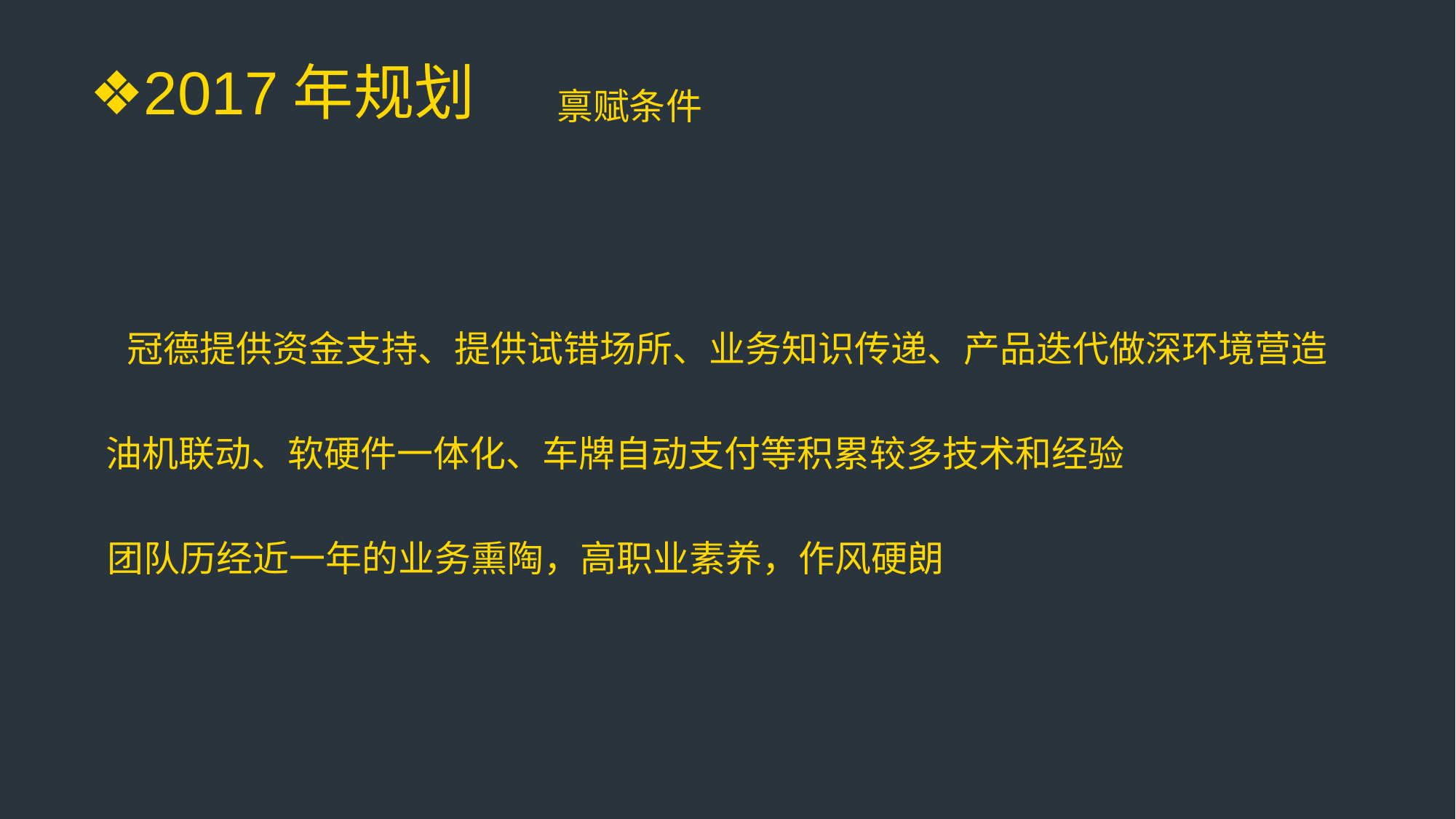

❖2017年规划
禀赋条件
冠德提供资金支持、提供试错场所、业务知识传递、产品迭代做深环境营造
油机联动、软硬件一体化、车牌自动支付等积累较多技术和经验
团队历经近一年的业务熏陶，高职业素养，作风硬朗